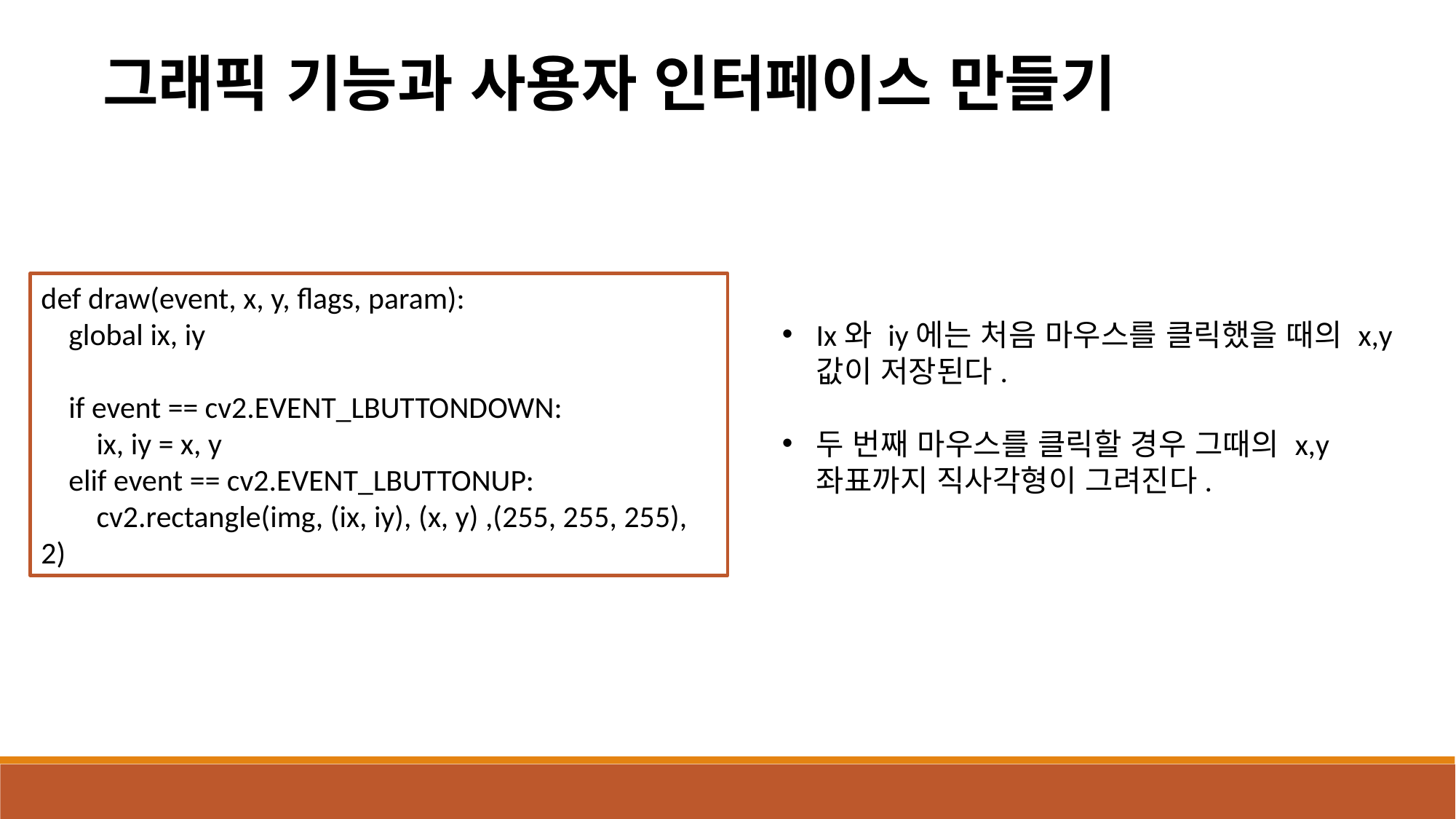

그래픽 기능과 사용자 인터페이스 만들기
def draw(event, x, y, flags, param):
    global ix, iy

    if event == cv2.EVENT_LBUTTONDOWN:
        ix, iy = x, y
    elif event == cv2.EVENT_LBUTTONUP:
        cv2.rectangle(img, (ix, iy), (x, y) ,(255, 255, 255), 2)
Ix와 iy에는 처음 마우스를 클릭했을 때의 x,y 값이 저장된다.

두 번째 마우스를 클릭할 경우 그때의 x,y 좌표까지 직사각형이 그려진다.